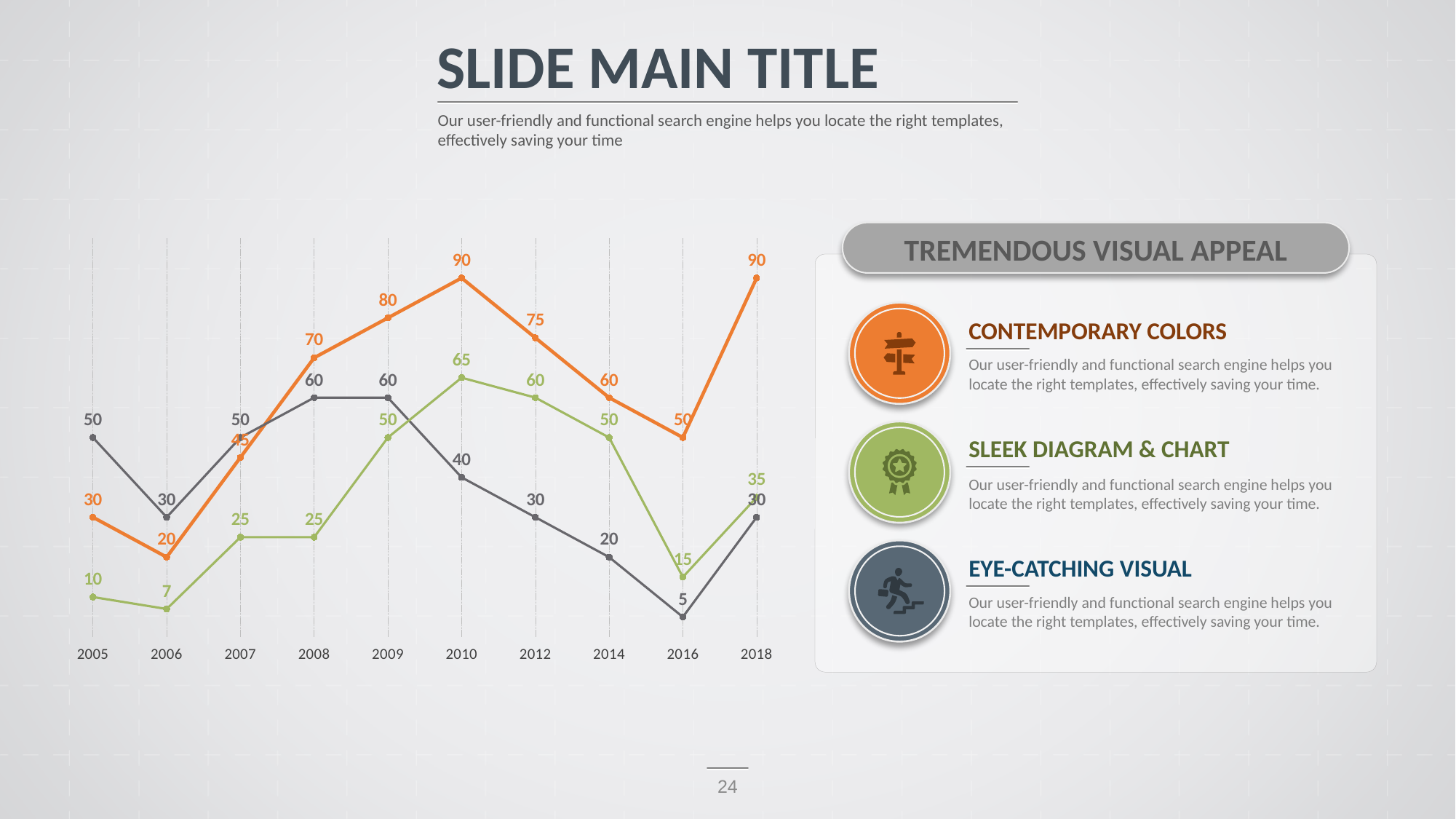

SLIDE MAIN TITLE
Our user-friendly and functional search engine helps you locate the right templates, effectively saving your time

### Chart

| Category | 계열 1 | 계열2 | 계열3 |
|---|---|---|---|
| 2005 | 30.0 | 50.0 | 10.0 |
| 2006 | 20.0 | 30.0 | 7.0 |
| 2007 | 45.0 | 50.0 | 25.0 |
| 2008 | 70.0 | 60.0 | 25.0 |
| 2009 | 80.0 | 60.0 | 50.0 |
| 2010 | 90.0 | 40.0 | 65.0 |
| 2012 | 75.0 | 30.0 | 60.0 |
| 2014 | 60.0 | 20.0 | 50.0 |
| 2016 | 50.0 | 5.0 | 15.0 |
| 2018 | 90.0 | 30.0 | 35.0 |
TREMENDOUS VISUAL APPEAL

CONTEMPORARY COLORS
Our user-friendly and functional search engine helps you locate the right templates, effectively saving your time.

SLEEK DIAGRAM & CHART
Our user-friendly and functional search engine helps you locate the right templates, effectively saving your time.

EYE-CATCHING VISUAL
Our user-friendly and functional search engine helps you locate the right templates, effectively saving your time.
24